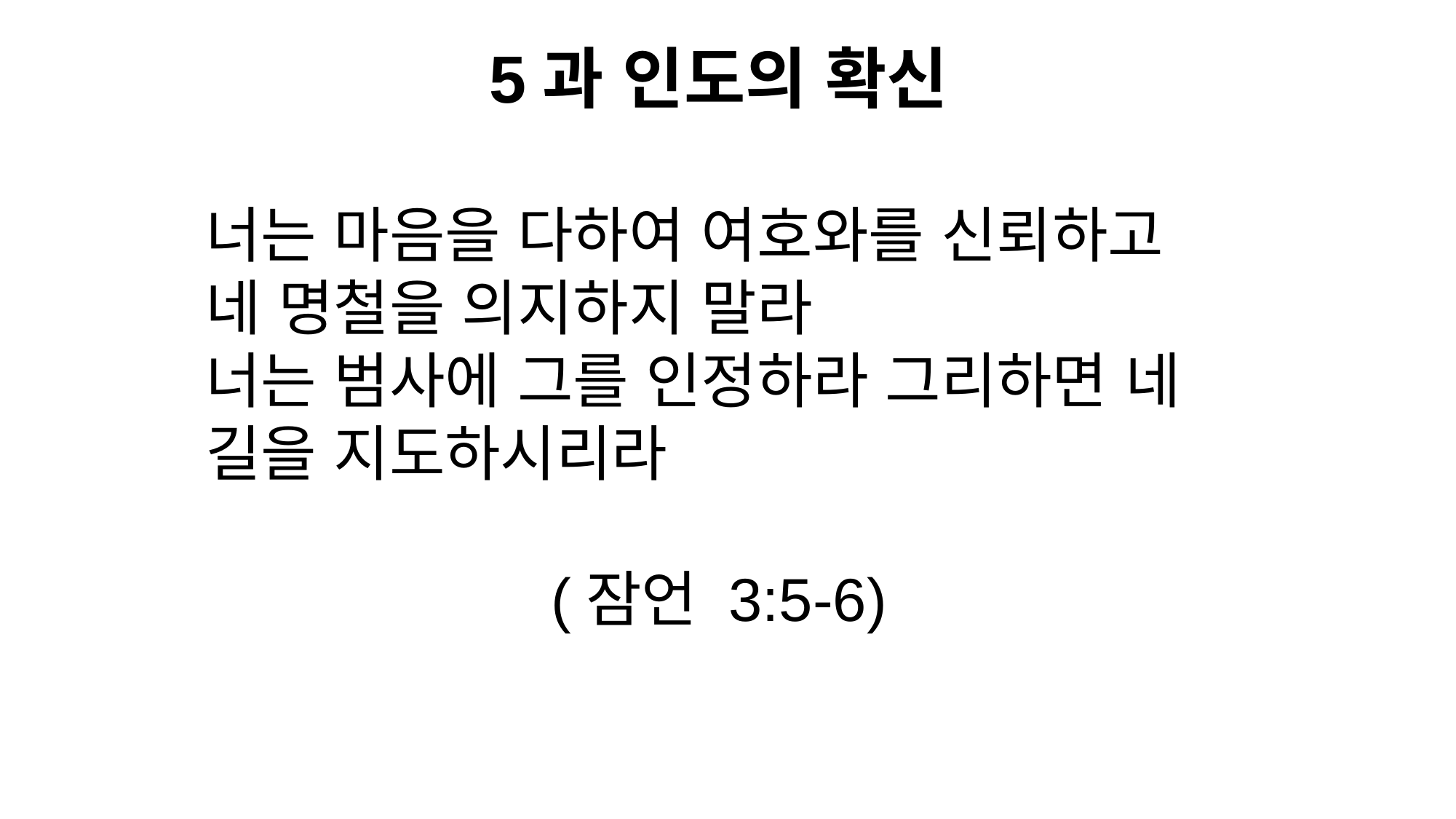

5과 인도의 확신

너는 마음을 다하여 여호와를 신뢰하고 네 명철을 의지하지 말라
너는 범사에 그를 인정하라 그리하면 네 길을 지도하시리라

(잠언 3:5-6)